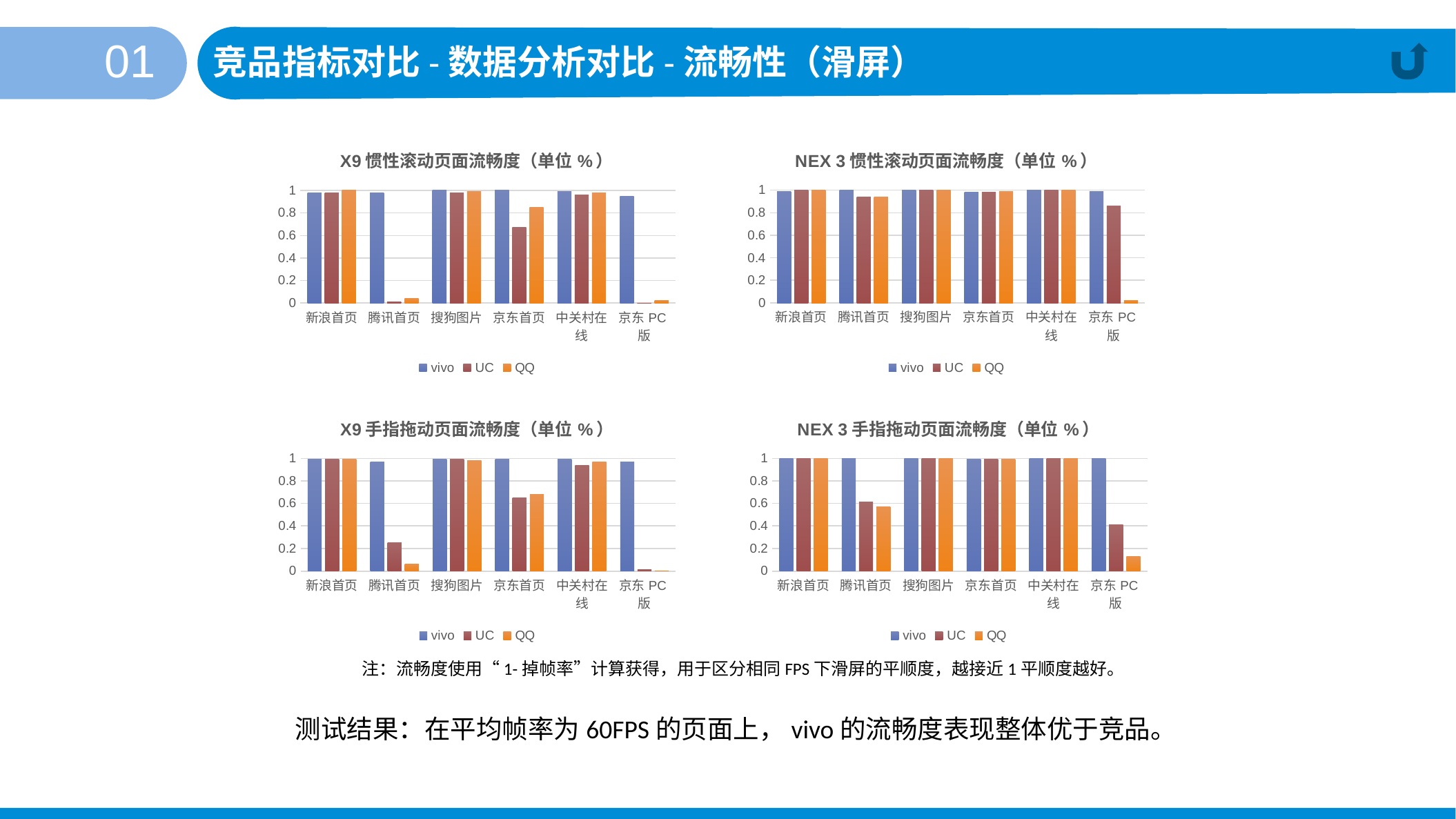

01

竞品指标对比-数据分析对比-流畅性（滑屏）

### Chart: NEX 3惯性滚动页面流畅度（单位%）

| Category | vivo | UC | QQ |
|---|---|---|---|
| 新浪首页 | 0.99 | 1.0 | 1.0 |
| 腾讯首页 | 1.0 | 0.94 | 0.94 |
| 搜狗图片 | 1.0 | 1.0 | 1.0 |
| 京东首页 | 0.98 | 0.98 | 0.99 |
| 中关村在线 | 1.0 | 1.0 | 1.0 |
| 京东PC版 | 0.99 | 0.86 | 0.02 |

### Chart: X9惯性滚动页面流畅度（单位%）

| Category | vivo | UC | QQ |
|---|---|---|---|
| 新浪首页 | 0.98 | 0.98 | 1.0 |
| 腾讯首页 | 0.98 | 0.01 | 0.04 |
| 搜狗图片 | 1.0 | 0.98 | 0.99 |
| 京东首页 | 1.0 | 0.67 | 0.85 |
| 中关村在线 | 0.99 | 0.96 | 0.98 |
| 京东PC版 | 0.95 | 0.0 | 0.02 |

### Chart: X9手指拖动页面流畅度（单位%）

| Category | vivo | UC | QQ |
|---|---|---|---|
| 新浪首页 | 0.99 | 0.99 | 0.99 |
| 腾讯首页 | 0.97 | 0.25 | 0.06 |
| 搜狗图片 | 0.99 | 0.99 | 0.98 |
| 京东首页 | 0.99 | 0.65 | 0.68 |
| 中关村在线 | 0.99 | 0.94 | 0.97 |
| 京东PC版 | 0.97 | 0.01 | 0.0 |

### Chart: NEX 3手指拖动页面流畅度（单位%）

| Category | vivo | UC | QQ |
|---|---|---|---|
| 新浪首页 | 1.0 | 1.0 | 1.0 |
| 腾讯首页 | 1.0 | 0.61 | 0.57 |
| 搜狗图片 | 1.0 | 1.0 | 1.0 |
| 京东首页 | 0.99 | 0.99 | 0.99 |
| 中关村在线 | 1.0 | 1.0 | 1.0 |
| 京东PC版 | 1.0 | 0.41 | 0.13 |
注：流畅度使用“1-掉帧率”计算获得，用于区分相同FPS下滑屏的平顺度，越接近1平顺度越好。
测试结果：在平均帧率为60FPS的页面上，vivo的流畅度表现整体优于竞品。